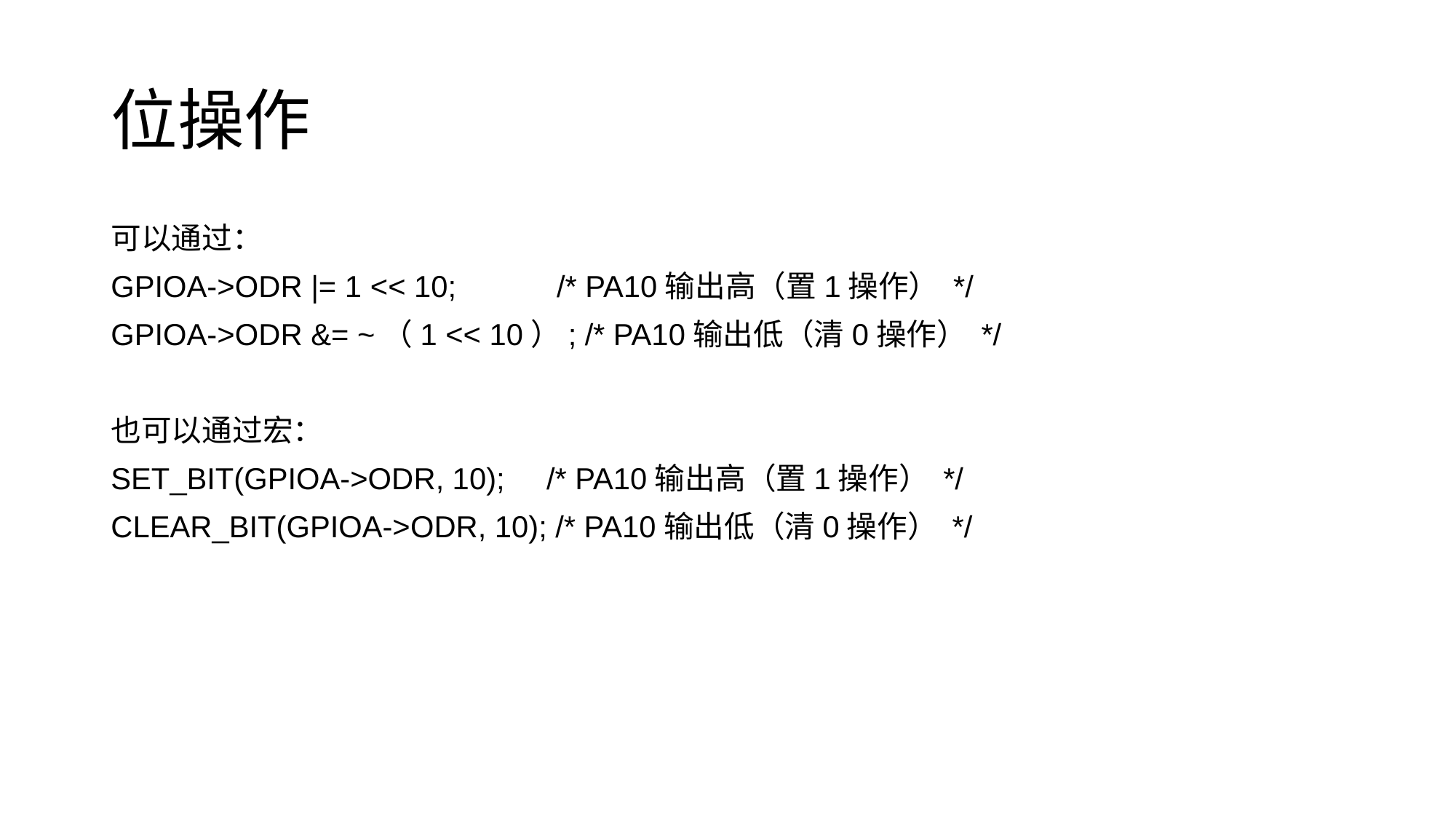

# 位操作
可以通过：
GPIOA->ODR |= 1 << 10;            /* PA10输出高（置1操作） */
GPIOA->ODR &= ~（1 << 10）; /* PA10输出低（清0操作） */

也可以通过宏：
SET_BIT(GPIOA->ODR, 10);     /* PA10输出高（置1操作） */
CLEAR_BIT(GPIOA->ODR, 10); /* PA10输出低（清0操作） */